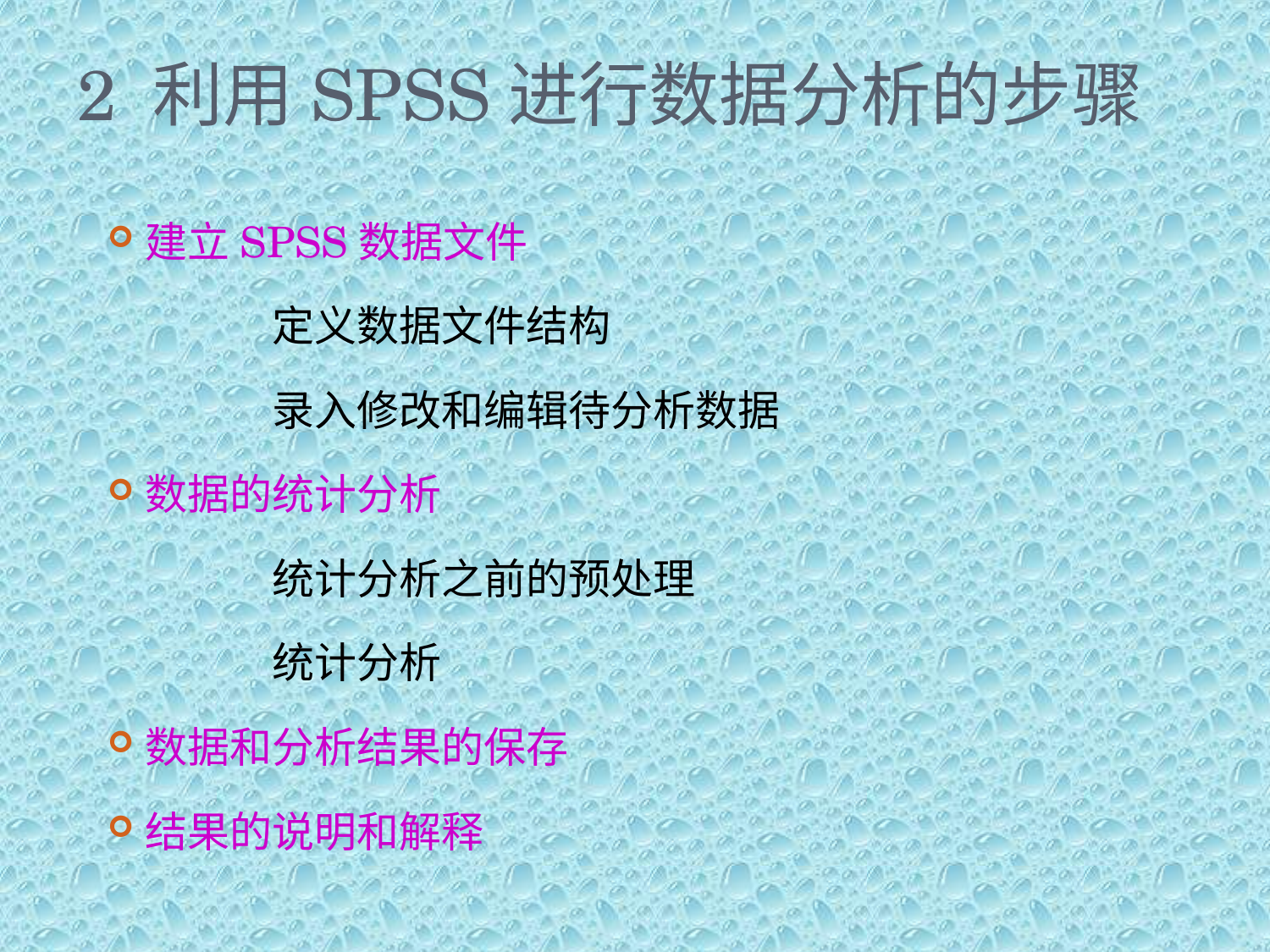

2 利用SPSS进行数据分析的步骤
建立SPSS数据文件
		定义数据文件结构
		录入修改和编辑待分析数据
数据的统计分析
		统计分析之前的预处理
		统计分析
数据和分析结果的保存
结果的说明和解释